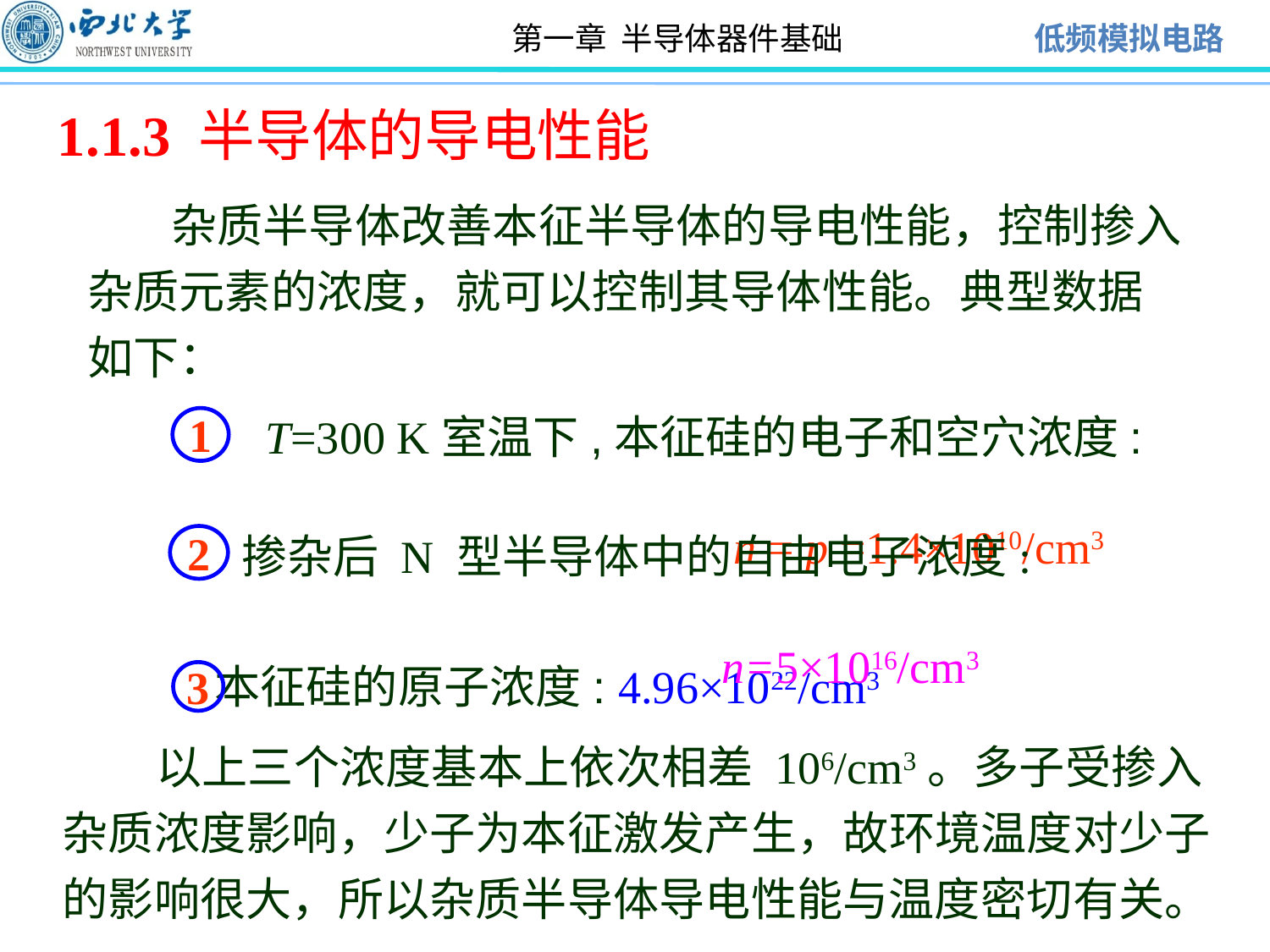

1.1.3 半导体的导电性能
       杂质半导体改善本征半导体的导电性能，控制掺入杂质元素的浓度，就可以控制其导体性能。典型数据如下：
        T=300 K室温下,本征硅的电子和空穴浓度:
                                                 n = p =1.4×1010/cm3
1
掺杂后 N 型半导体中的自由电子浓度:
                                          n=5×1016/cm3
2

   本征硅的原子浓度: 4.96×1022/cm3
3
        以上三个浓度基本上依次相差 106/cm3。多子受掺入杂质浓度影响，少子为本征激发产生，故环境温度对少子的影响很大，所以杂质半导体导电性能与温度密切有关。
18